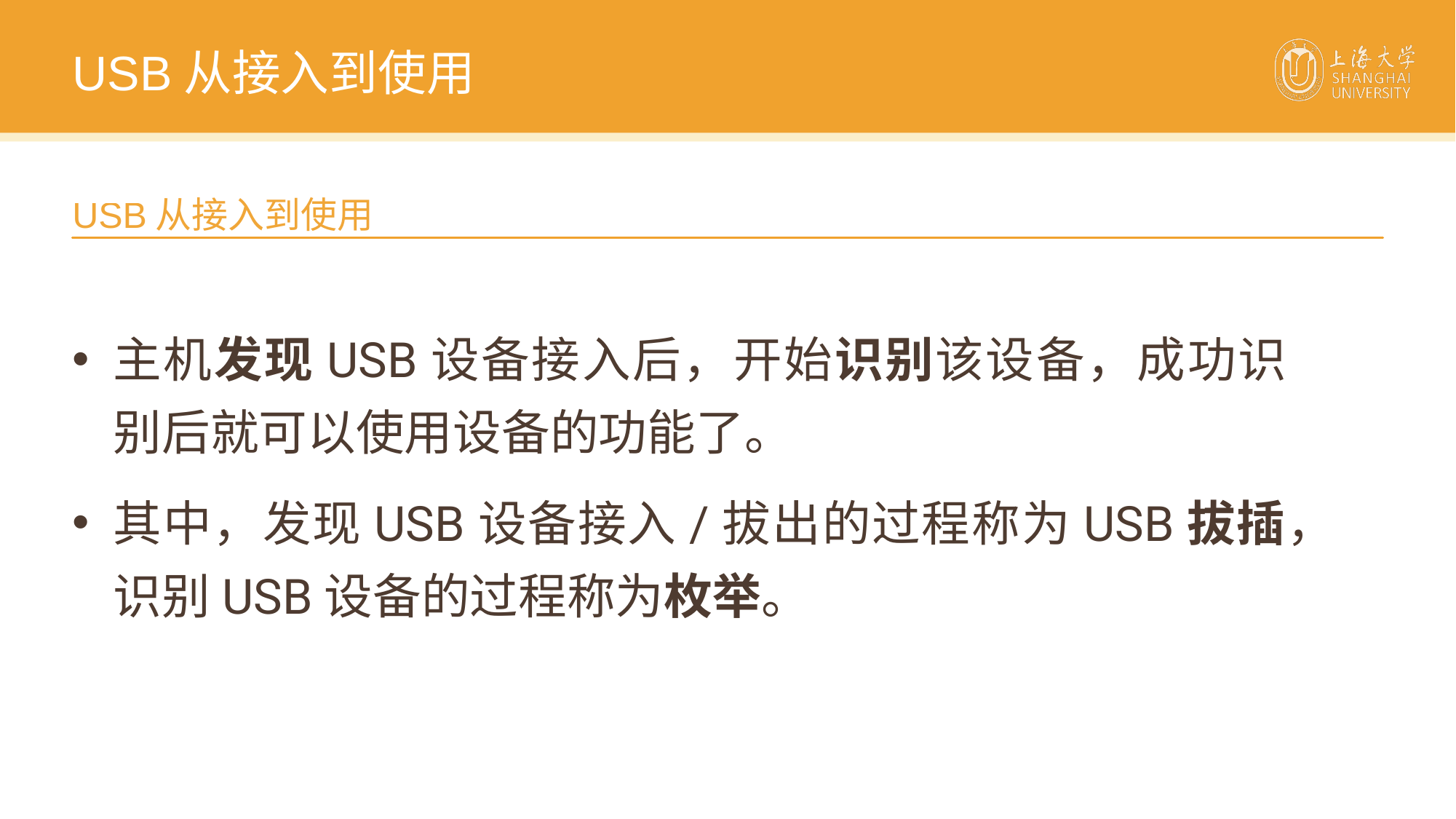

USB从接入到使用
USB从接入到使用
主机发现USB设备接入后，开始识别该设备，成功识别后就可以使用设备的功能了。
其中，发现USB设备接入/拔出的过程称为USB拔插，识别USB设备的过程称为枚举。